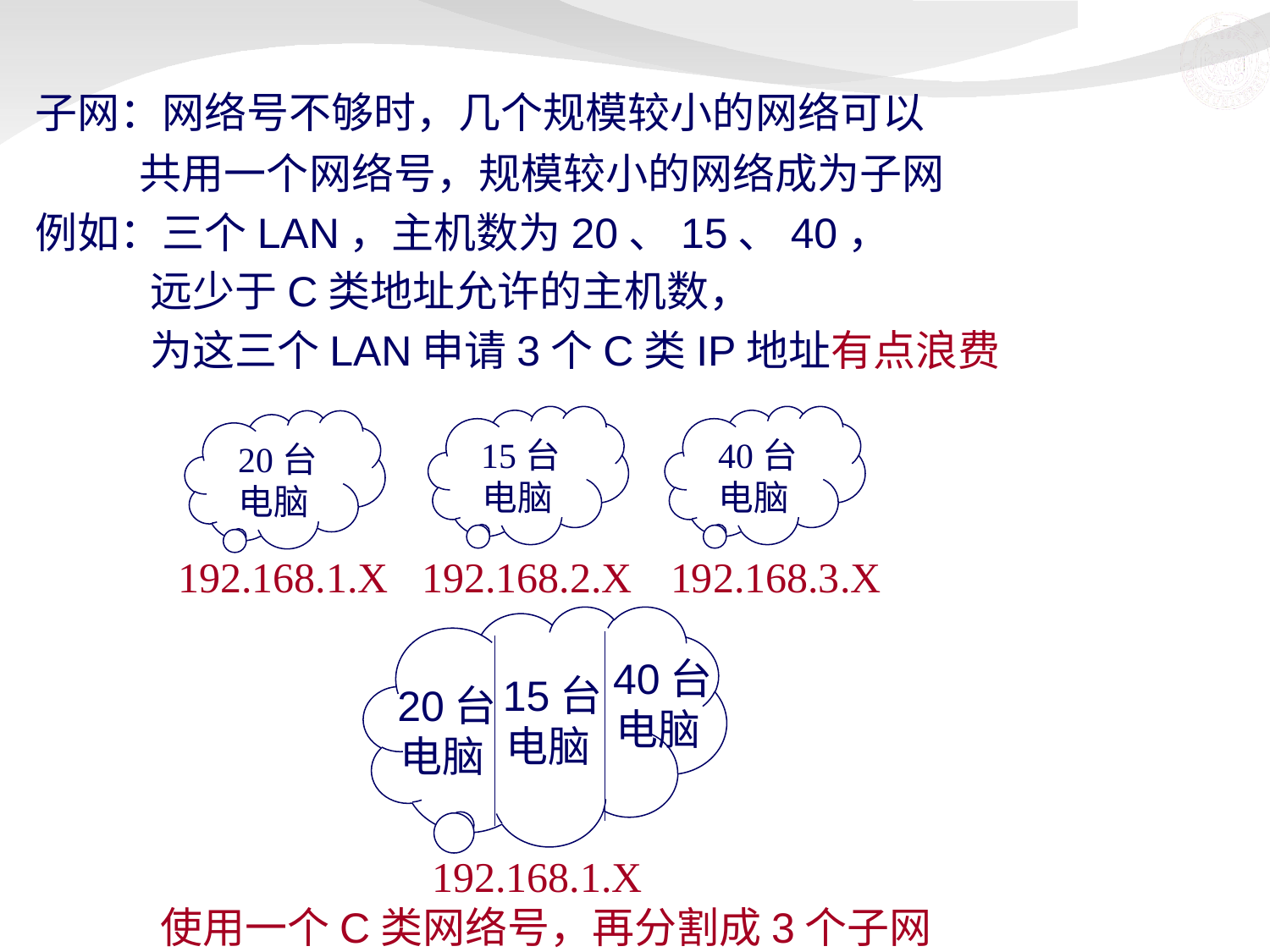

子网：网络号不够时，几个规模较小的网络可以
           共用一个网络号，规模较小的网络成为子网
例如：三个LAN，主机数为20、15、40，
           远少于C类地址允许的主机数，
           为这三个LAN申请3个C类IP地址有点浪费

15台电脑
40台电脑
20台电脑

192.168.1.X
192.168.2.X
192.168.3.X

40台
电脑
15台
电脑
20台
电脑
192.168.1.X
            使用一个C类网络号，再分割成3个子网